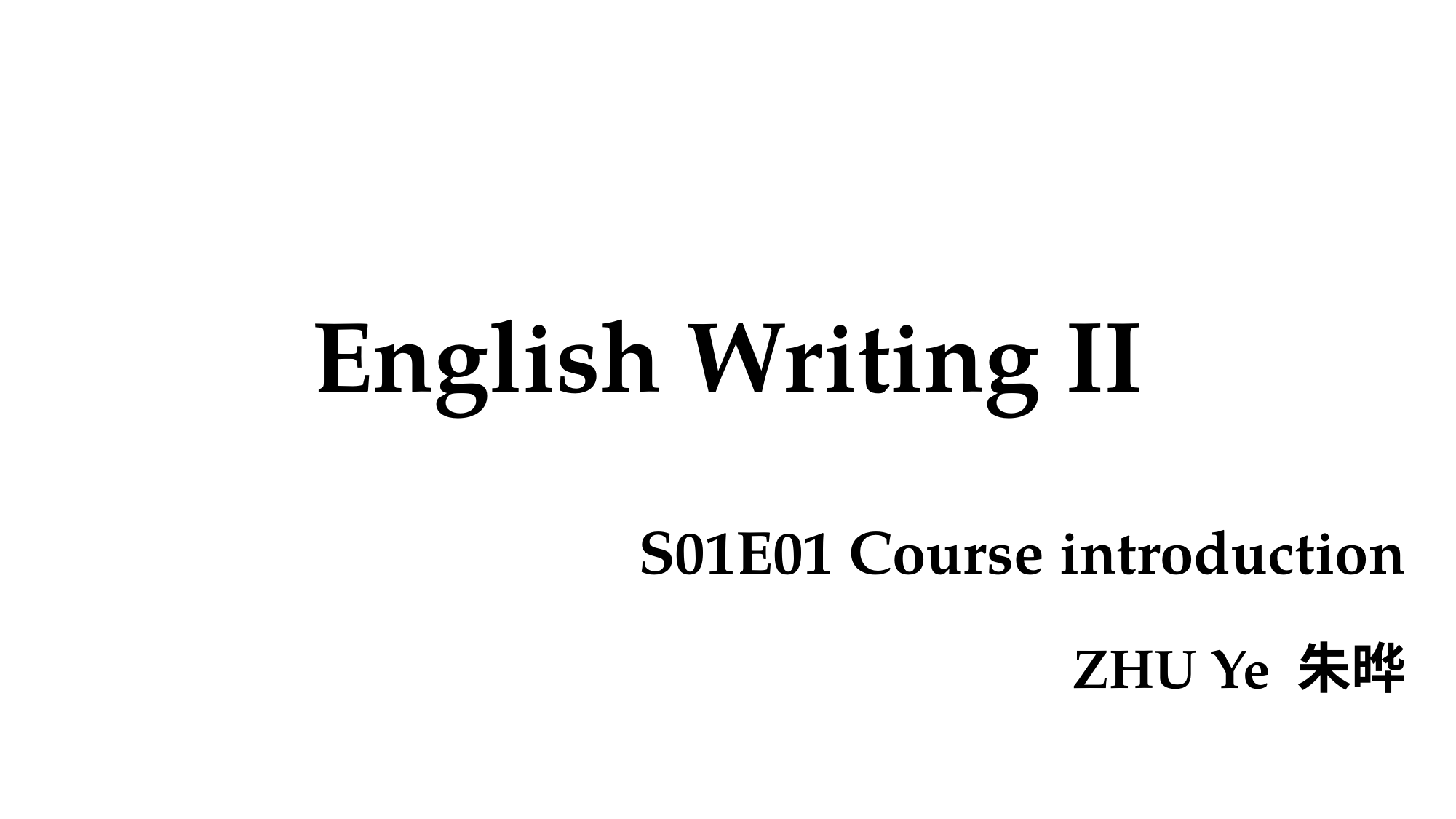

# English Writing II
S01E01 Course introduction
ZHU Ye 朱晔